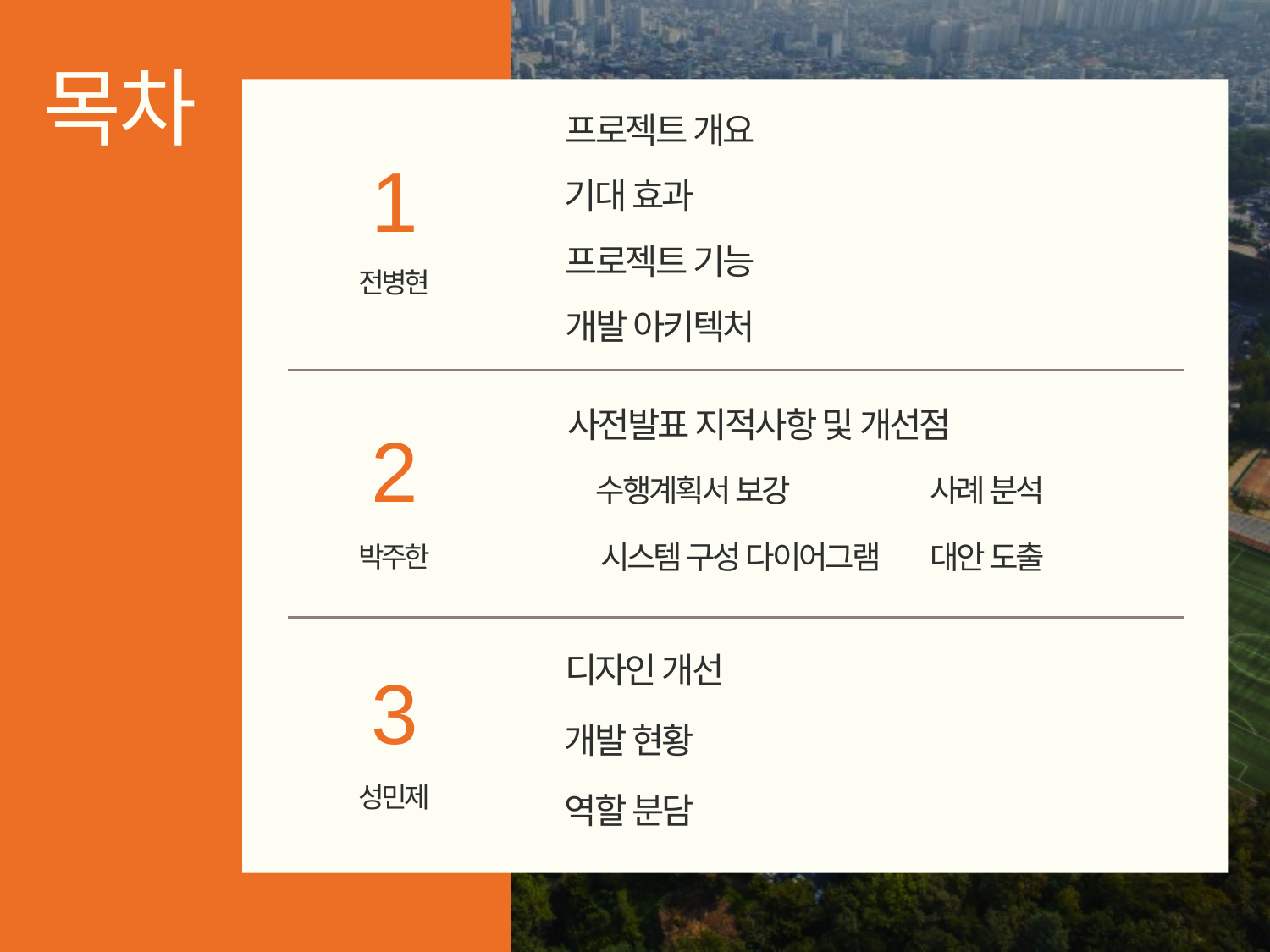

목차
프로젝트 개요
기대 효과
프로젝트 기능
전병현
개발 아키텍처
박주한
성민제
1
사전발표 지적사항 및 개선점
수행계획서 보강
사례 분석
시스템 구성 다이어그램
대안 도출
2
디자인 개선
개발 현황
역할 분담
3